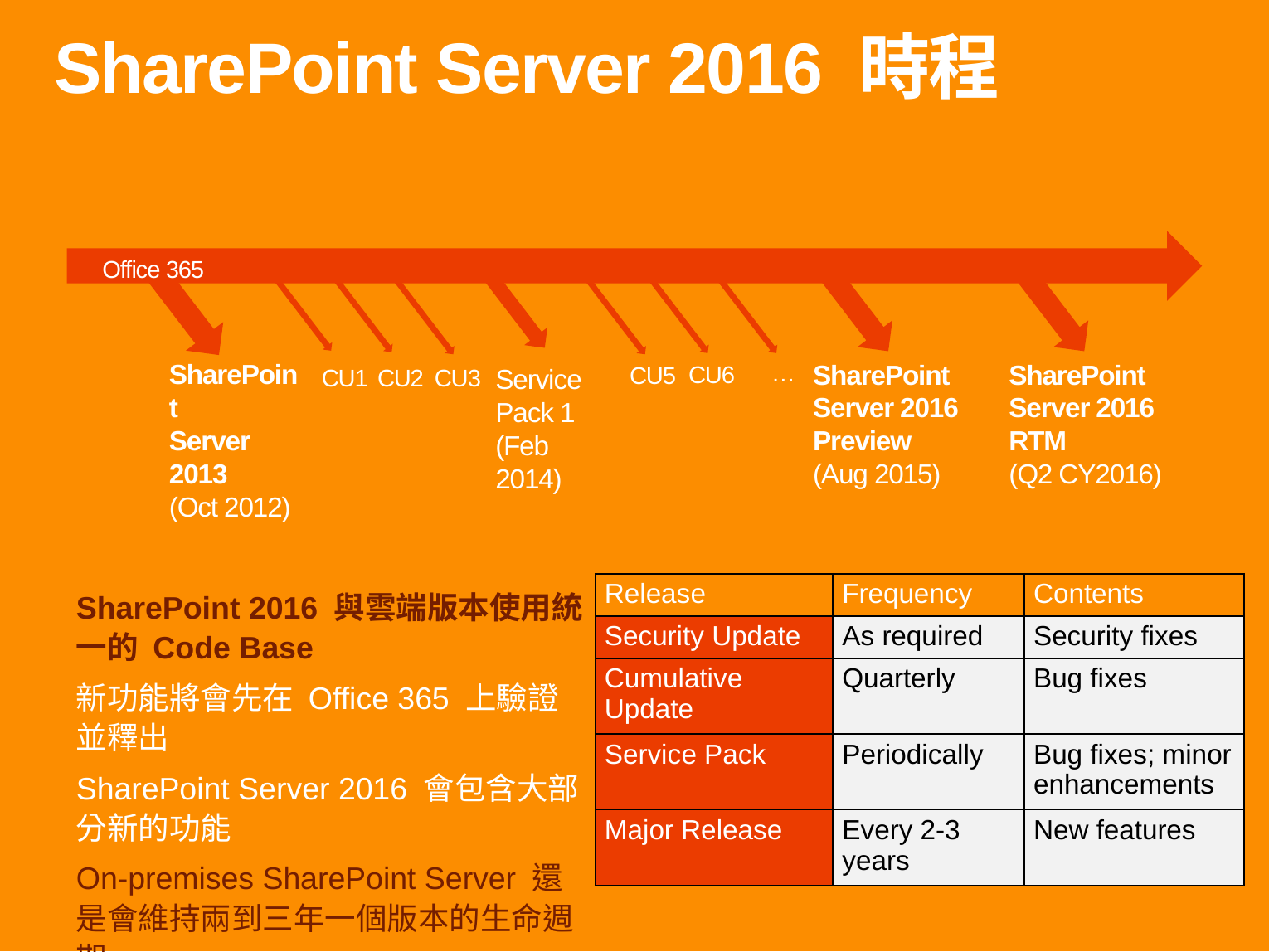

# SharePoint Server 2016 時程

Office 365

SharePoint
Server 2013
(Oct 2012)

SharePoint Server 2016 Preview
(Aug 2015)

SharePoint Server 2016 RTM
(Q2 CY2016)

Service Pack 1
(Feb 2014)

CU1

CU2

…

CU6

CU5

CU3
| Release | Frequency | Contents |
| --- | --- | --- |
| Security Update | As required | Security fixes |
| Cumulative Update | Quarterly | Bug fixes |
| Service Pack | Periodically | Bug fixes; minor enhancements |
| Major Release | Every 2-3 years | New features |
SharePoint 2016 與雲端版本使用統一的 Code Base
新功能將會先在 Office 365 上驗證並釋出
SharePoint Server 2016 會包含大部分新的功能
On-premises SharePoint Server 還是會維持兩到三年一個版本的生命週期